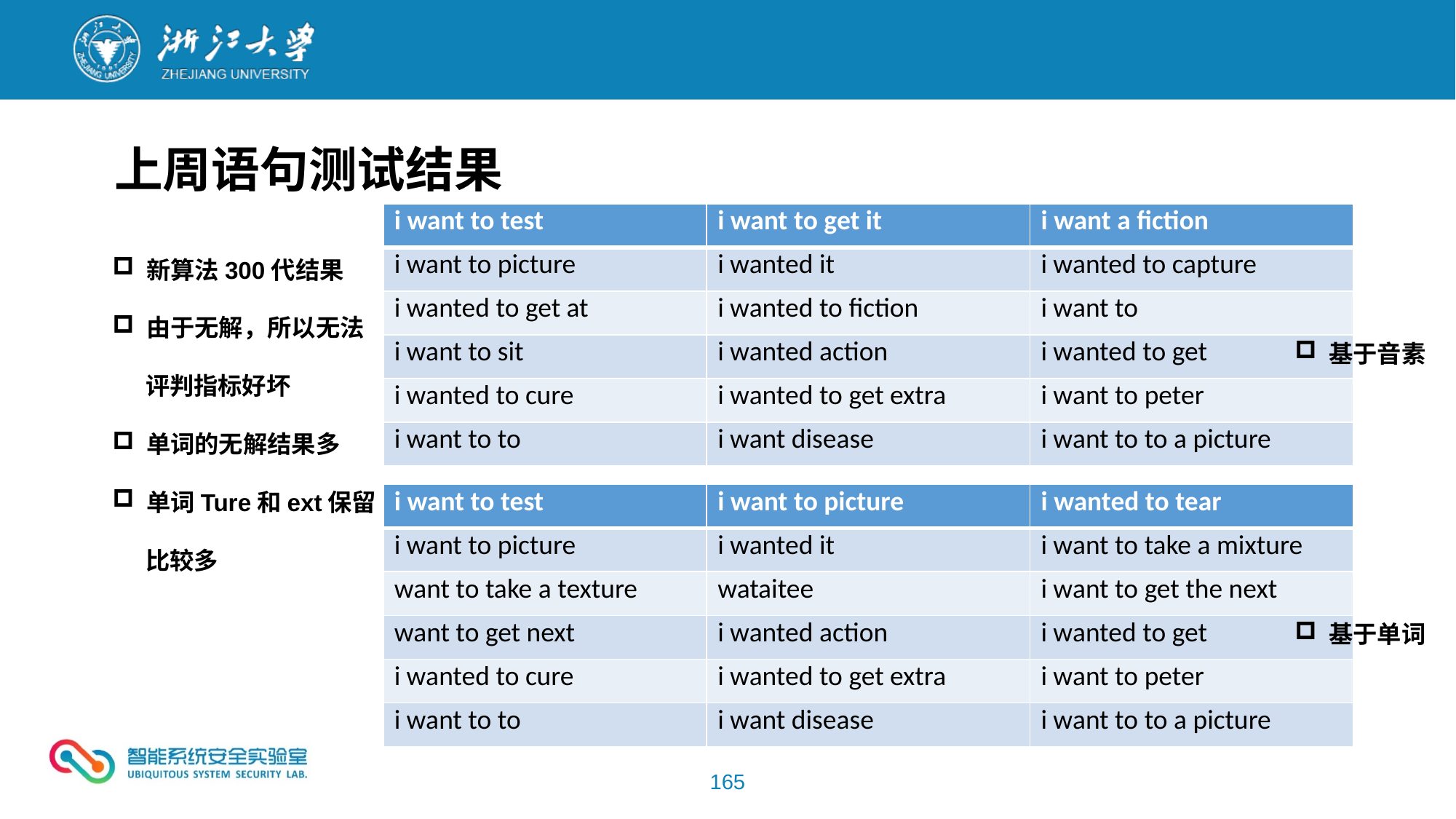

上周语句测试结果
| i want to test | i want to get it | i want a fiction |
| --- | --- | --- |
| i want to picture | i wanted it | i wanted to capture |
| i wanted to get at | i wanted to fiction | i want to |
| i want to sit | i wanted action | i wanted to get |
| i wanted to cure | i wanted to get extra | i want to peter |
| i want to to | i want disease | i want to to a picture |
新算法300代结果
由于无解，所以无法
     评判指标好坏
单词的无解结果多
单词Ture和ext保留
     比较多

基于音素
| i want to test | i want to picture | i wanted to tear |
| --- | --- | --- |
| i want to picture | i wanted it | i want to take a mixture |
| want to take a texture | wataitee | i want to get the next |
| want to get next | i wanted action | i wanted to get |
| i wanted to cure | i wanted to get extra | i want to peter |
| i want to to | i want disease | i want to to a picture |
基于单词